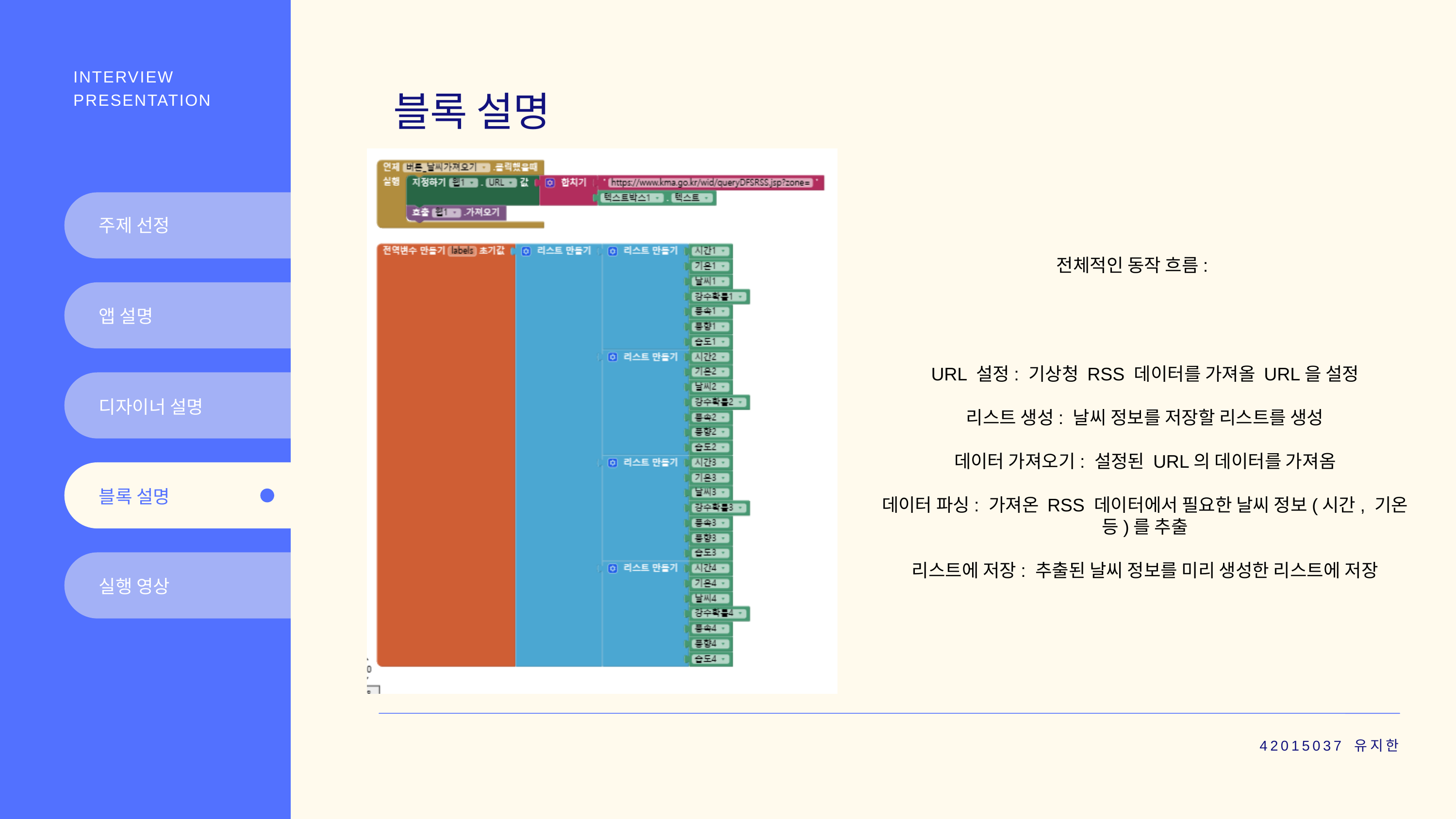

INTERVIEW PRESENTATION
블록 설명

주제 선정
전체적인 동작 흐름:

앱 설명
URL 설정: 기상청 RSS 데이터를 가져올 URL을 설정

리스트 생성: 날씨 정보를 저장할 리스트를 생성

데이터 가져오기: 설정된 URL의 데이터를 가져옴

데이터 파싱: 가져온 RSS 데이터에서 필요한 날씨 정보(시간, 기온 등)를 추출

리스트에 저장: 추출된 날씨 정보를 미리 생성한 리스트에 저장

디자이너 설명

블록 설명

실행 영상

42015037 유지한